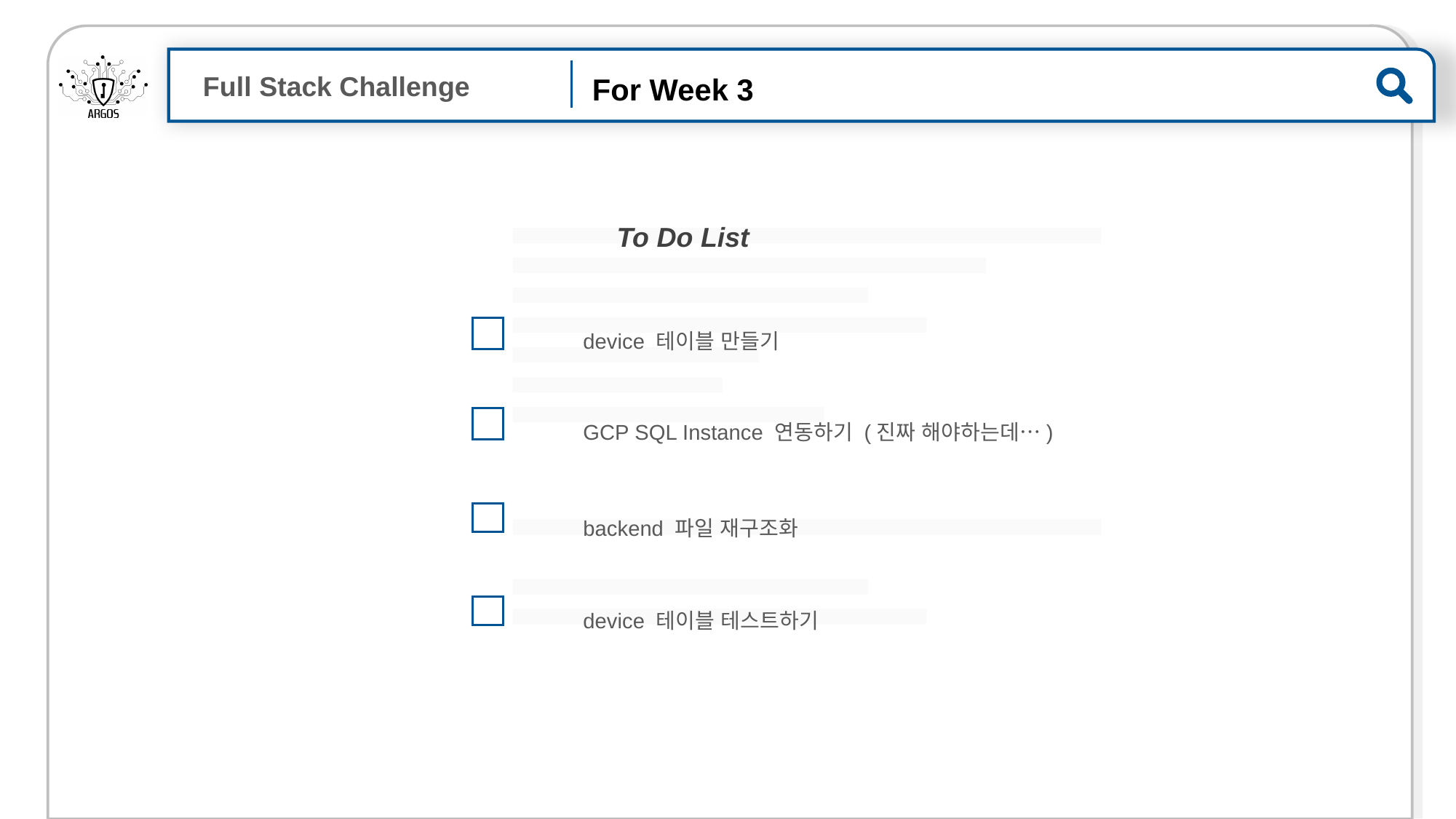

# For Week 3
To Do List
device 테이블 만들기

GCP SQL Instance 연동하기 (진짜 해야하는데…)

backend 파일 재구조화

device 테이블 테스트하기